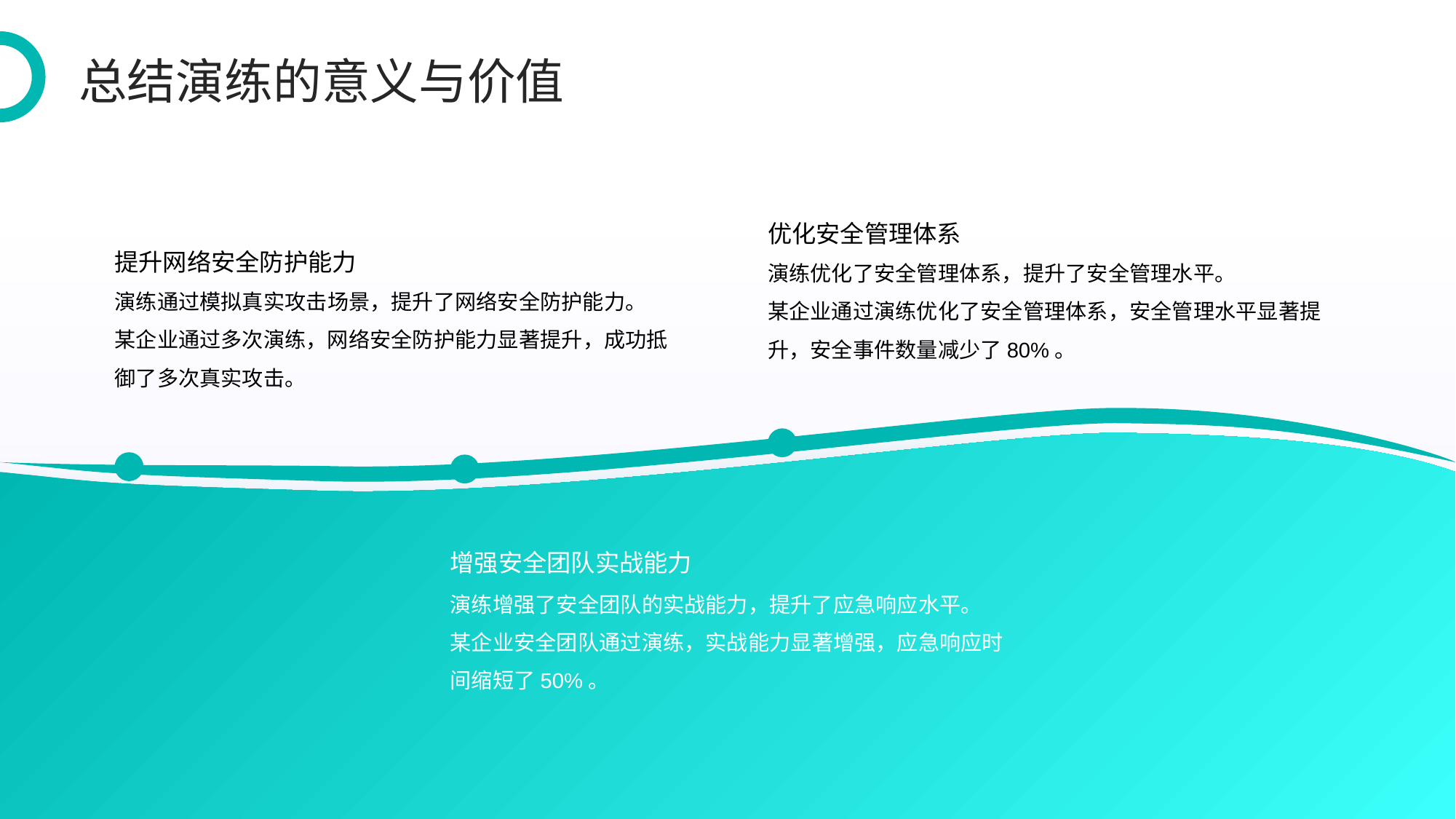

总结演练的意义与价值
优化安全管理体系
提升网络安全防护能力
演练优化了安全管理体系，提升了安全管理水平。
某企业通过演练优化了安全管理体系，安全管理水平显著提升，安全事件数量减少了80%。
演练通过模拟真实攻击场景，提升了网络安全防护能力。
某企业通过多次演练，网络安全防护能力显著提升，成功抵御了多次真实攻击。

增强安全团队实战能力
演练增强了安全团队的实战能力，提升了应急响应水平。
某企业安全团队通过演练，实战能力显著增强，应急响应时间缩短了50%。